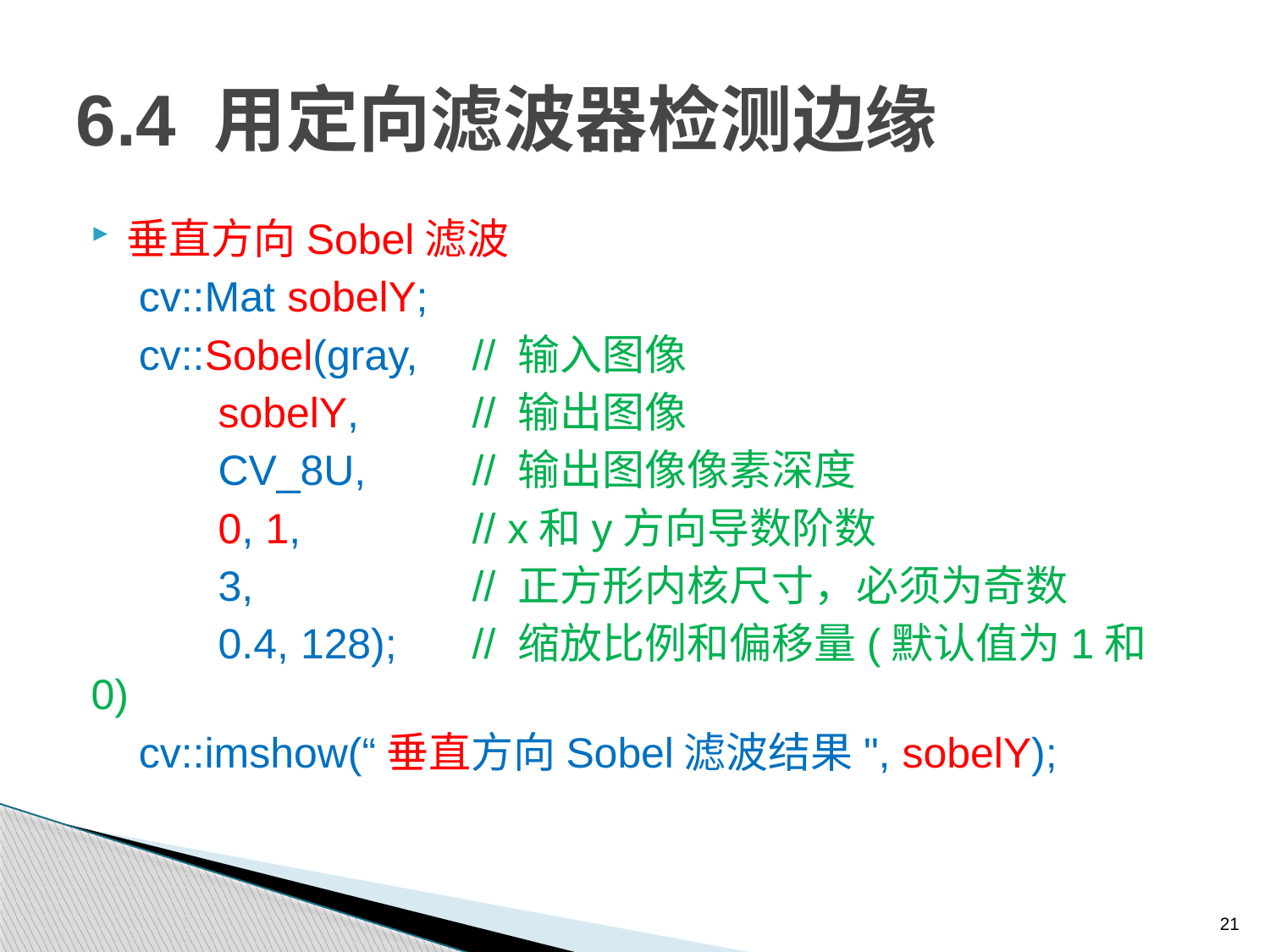

# 6.4 用定向滤波器检测边缘
垂直方向Sobel滤波
    cv::Mat sobelY;
    cv::Sobel(gray,	// 输入图像
	sobelY,	// 输出图像
	CV_8U,	// 输出图像像素深度
	0, 1,		// x和y方向导数阶数
	3,		// 正方形内核尺寸，必须为奇数
	0.4, 128);	// 缩放比例和偏移量(默认值为1和0)
    cv::imshow(“垂直方向Sobel滤波结果", sobelY);
21